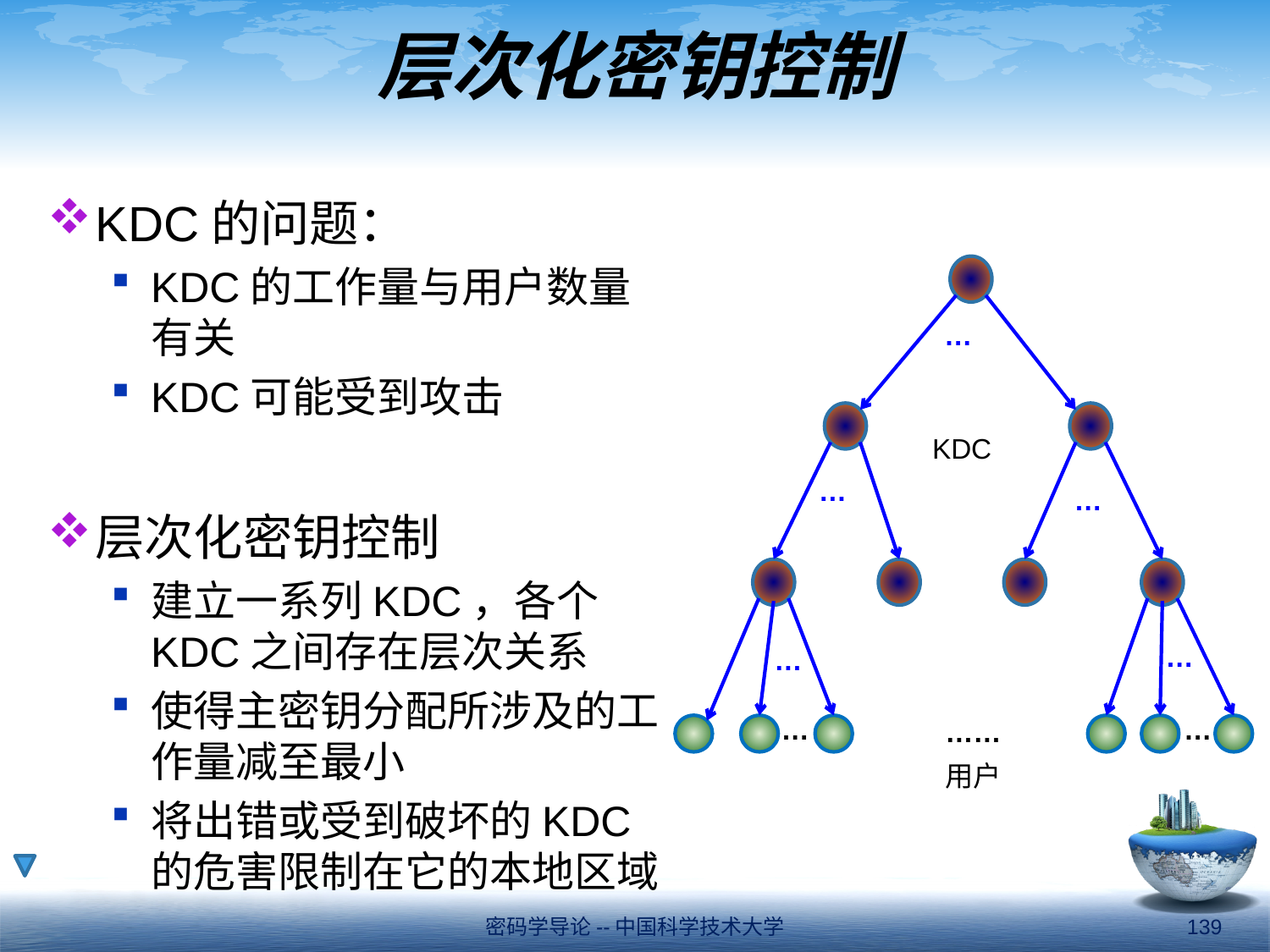

# 层次化密钥控制
KDC的问题：
KDC的工作量与用户数量有关
KDC可能受到攻击

层次化密钥控制
建立一系列KDC，各个KDC之间存在层次关系
使得主密钥分配所涉及的工作量减至最小
将出错或受到破坏的KDC的危害限制在它的本地区域

…

KDC
…
…

…
…
…
…
……

用户

密码学导论--中国科学技术大学
139